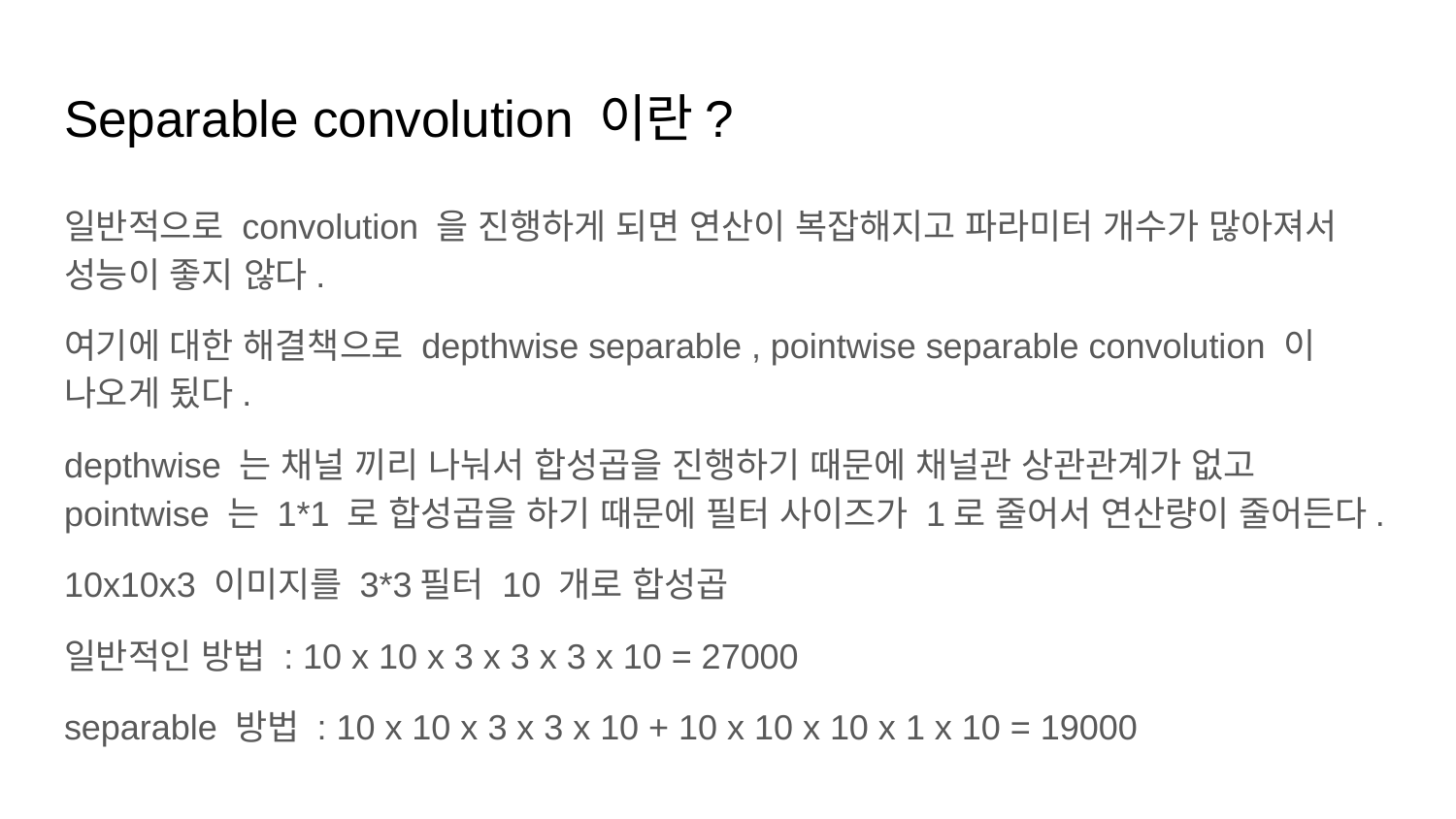

# Separable convolution 이란?
일반적으로 convolution 을 진행하게 되면 연산이 복잡해지고 파라미터 개수가 많아져서 성능이 좋지 않다.
여기에 대한 해결책으로 depthwise separable , pointwise separable convolution 이 나오게 됬다.
depthwise 는 채널 끼리 나눠서 합성곱을 진행하기 때문에 채널관 상관관계가 없고 pointwise 는 1*1 로 합성곱을 하기 때문에 필터 사이즈가 1로 줄어서 연산량이 줄어든다.
10x10x3 이미지를 3*3필터 10 개로 합성곱
일반적인 방법 : 10 x 10 x 3 x 3 x 3 x 10 = 27000
separable 방법 : 10 x 10 x 3 x 3 x 10 + 10 x 10 x 10 x 1 x 10 = 19000